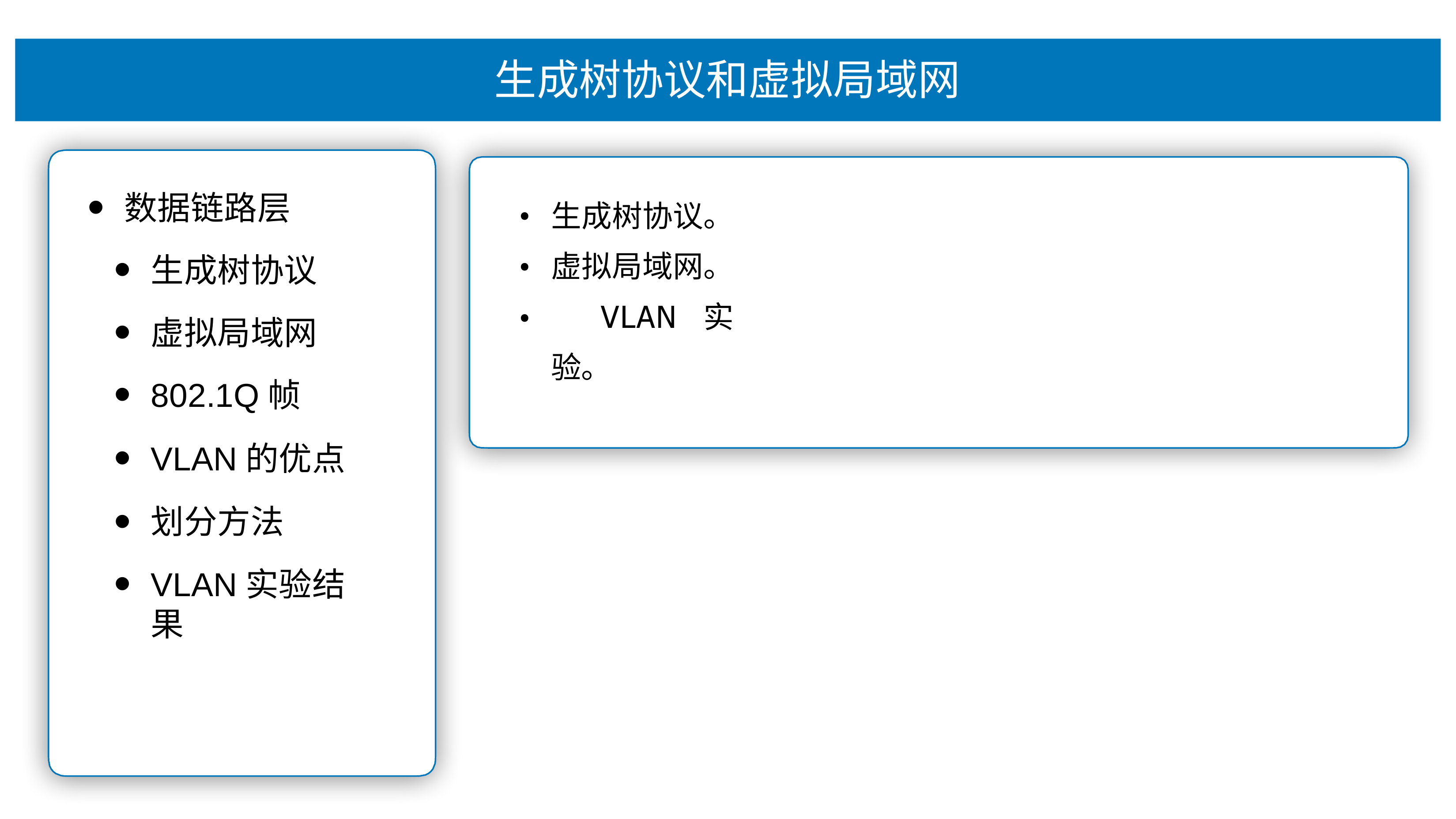

# ⽣成树协议和虚拟局域⽹

数据链路层
⽣成树协议
虚拟局域⽹
802.1Q帧
VLAN的优点
划分⽅法
VLAN实验结果
⽣成树协议。 虚拟局域⽹。  VLAN实验。
•
•
•